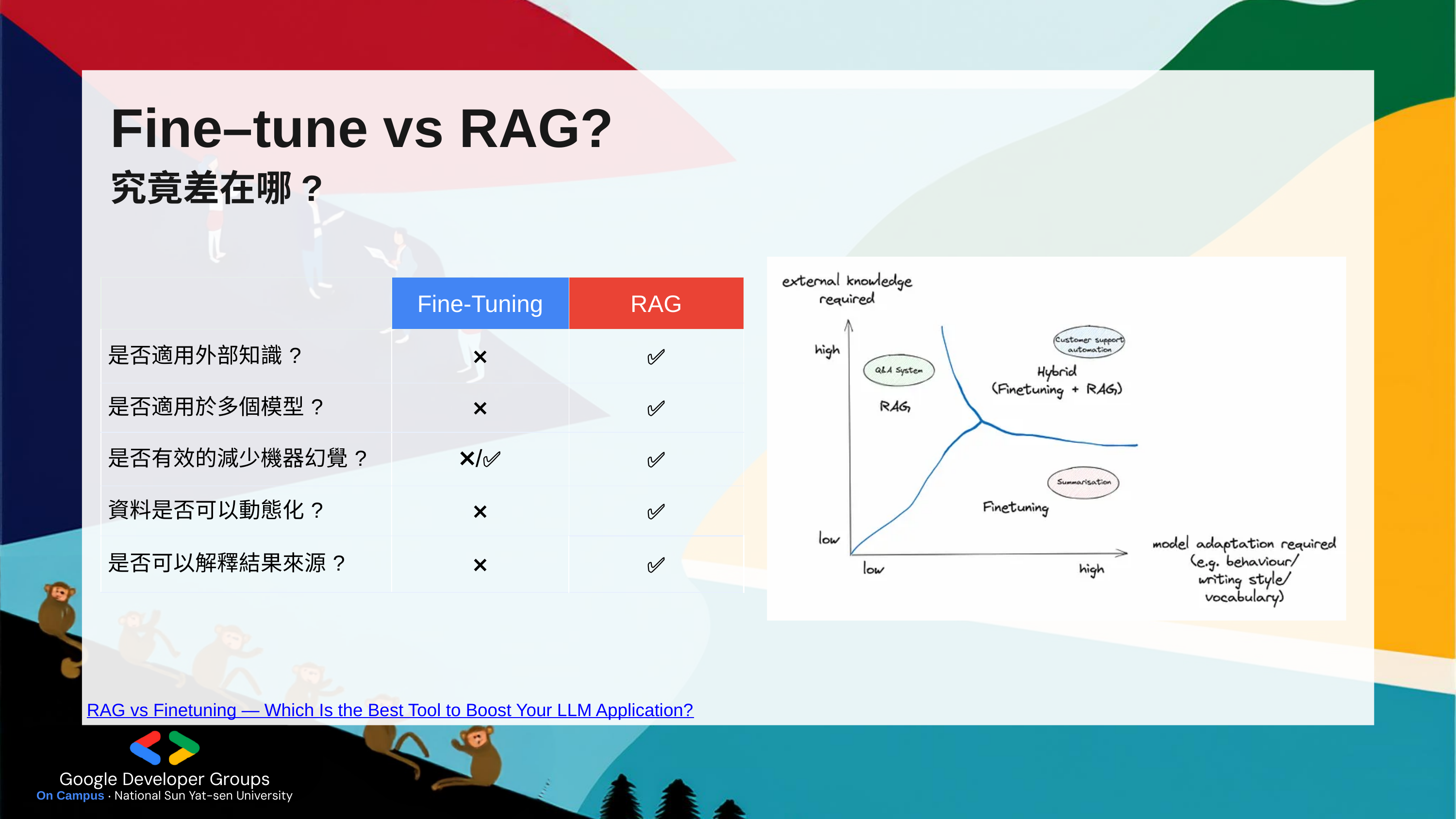

Fine–tune vs RAG?
究竟差在哪?

|  | Fine-Tuning | RAG |
| --- | --- | --- |
| 是否適用外部知識? | ❌ | ✅ |
| 是否適用於多個模型? | ❌ | ✅ |
| 是否有效的減少機器幻覺? | ❌/✅ | ✅ |
| 資料是否可以動態化? | ❌ | ✅ |
| 是否可以解釋結果來源? | ❌ | ✅ |
RAG vs Finetuning — Which Is the Best Tool to Boost Your LLM Application?

Google Developer Groups
On Campus ‧ National Sun Yat-sen University